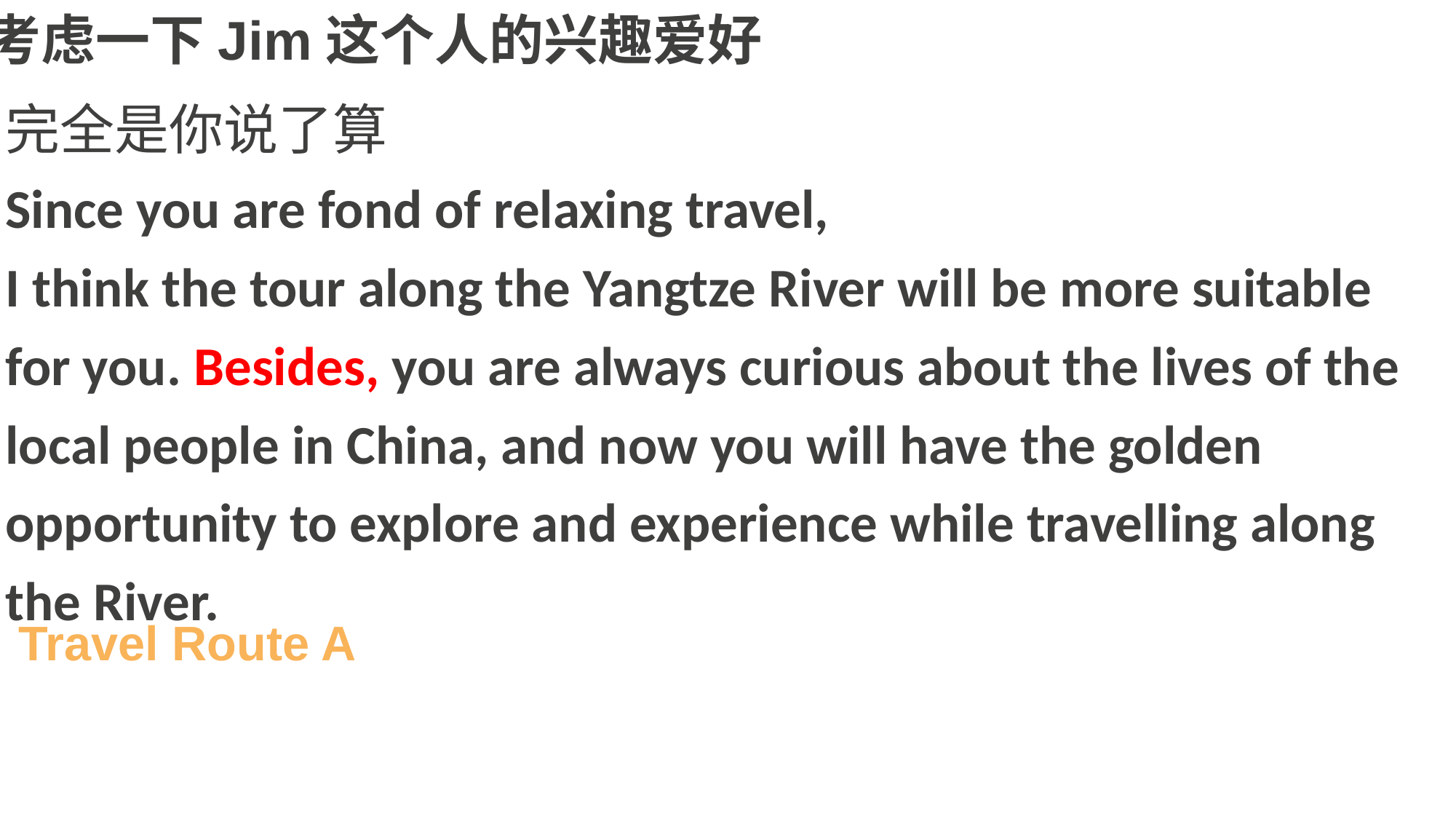

考虑一下Jim这个人的兴趣爱好
完全是你说了算
Since you are fond of relaxing travel,
I think the tour along the Yangtze River will be more suitable for you. Besides, you are always curious about the lives of the local people in China, and now you will have the golden opportunity to explore and experience while travelling along the River.
Travel Route A
高中   英语